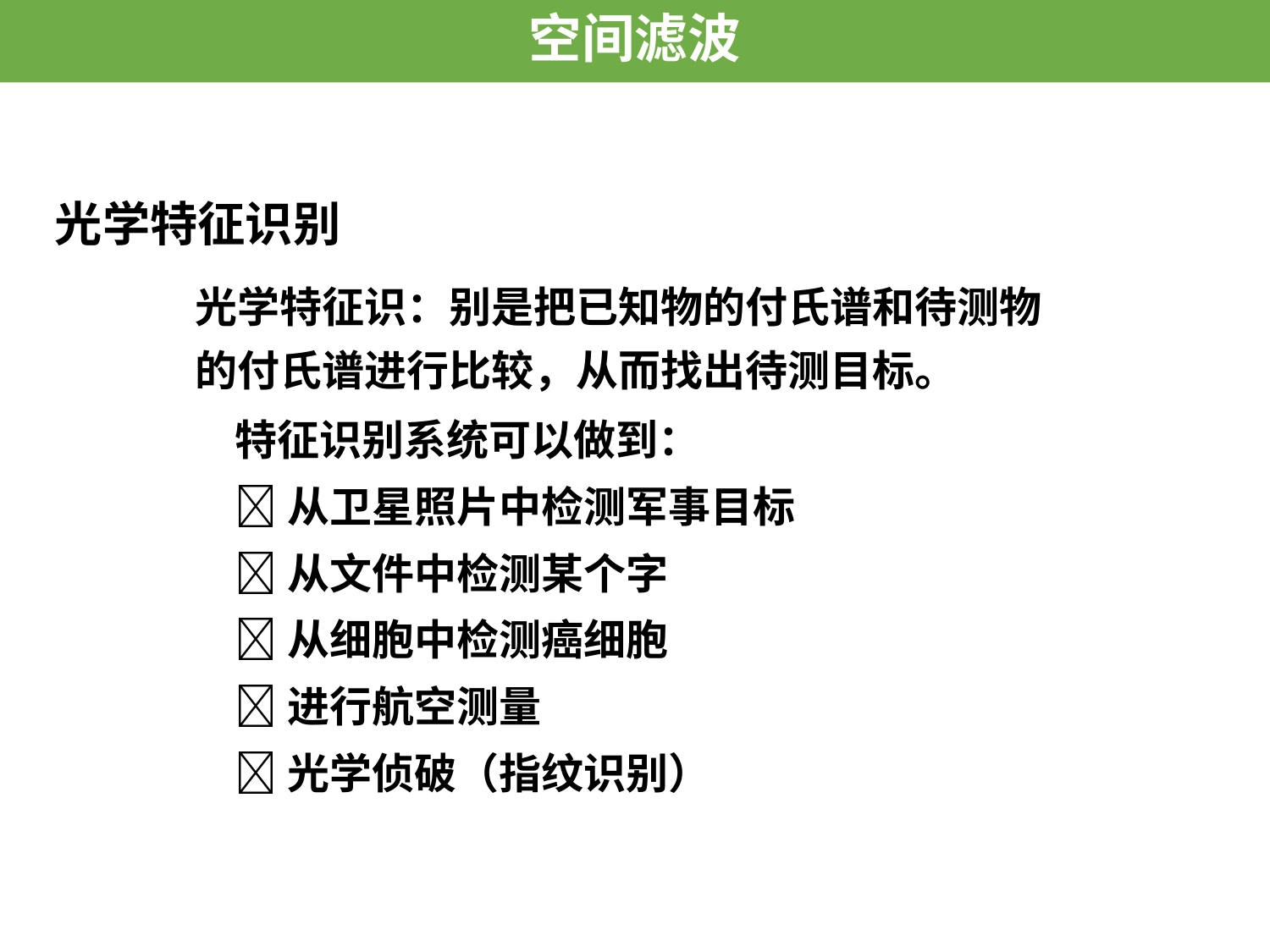

空间滤波
# 光学特征识别
光学特征识：别是把已知物的付氏谱和待测物的付氏谱进行比较，从而找出待测目标。
特征识别系统可以做到：
♦从卫星照片中检测军事目标
♦从文件中检测某个字
♦从细胞中检测癌细胞
♦进行航空测量
♦光学侦破（指纹识别）